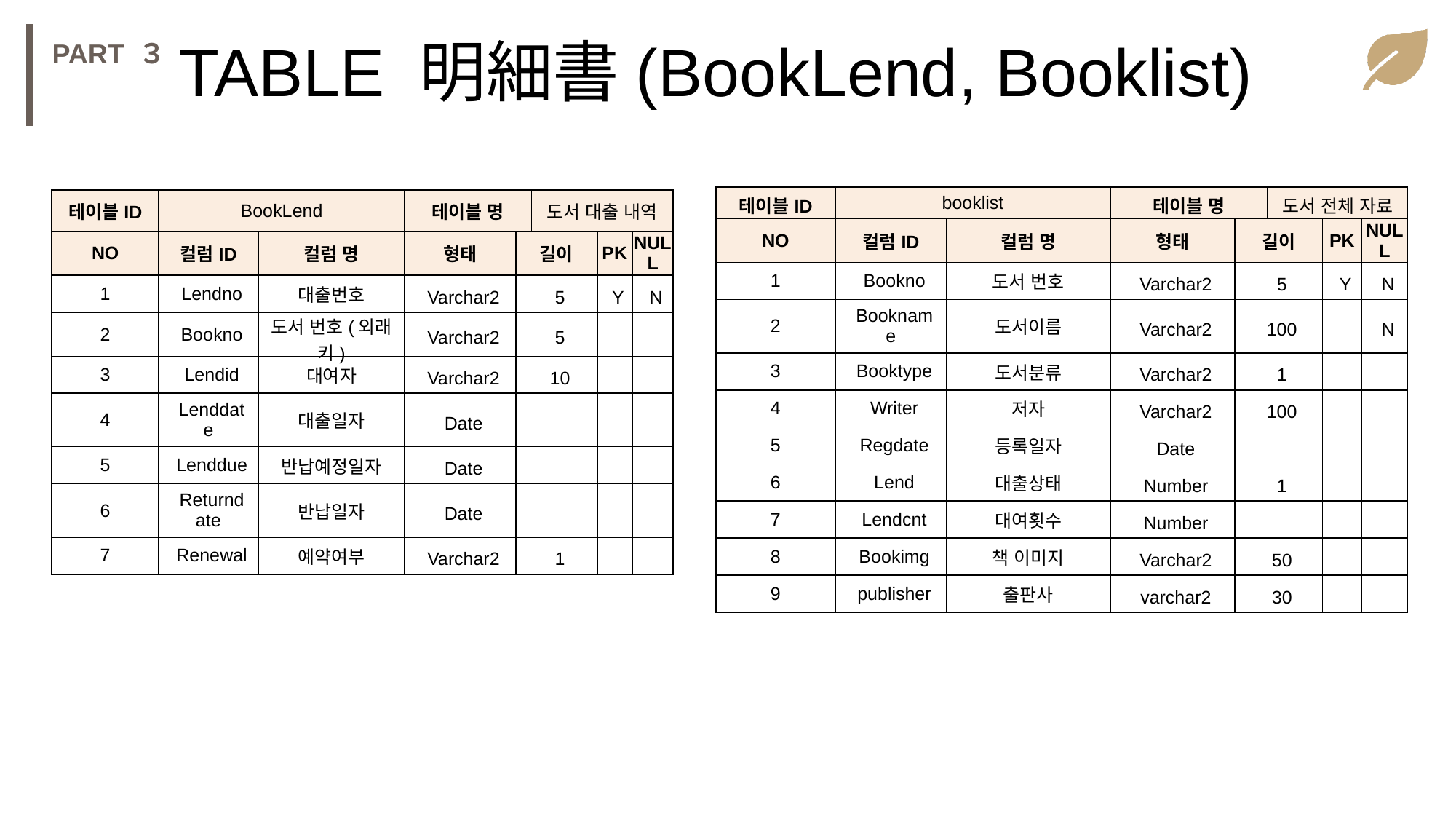

TABLE 明細書(BookLend, Booklist)
PART ３
| 테이블ID | booklist |  | 테이블 명 |  | 도서 전체 자료 |  |  |
| --- | --- | --- | --- | --- | --- | --- | --- |
| NO | 컬럼ID | 컬럼 명 | 형태 | 길이 |  | PK | NULL |
| 1 | Bookno | 도서 번호 | Varchar2 | 5 |  | Y | N |
| 2 | Bookname | 도서이름 | Varchar2 | 100 |  |  | N |
| 3 | Booktype | 도서분류 | Varchar2 | 1 |  |  |  |
| 4 | Writer | 저자 | Varchar2 | 100 |  |  |  |
| 5 | Regdate | 등록일자 | Date |  |  |  |  |
| 6 | Lend | 대출상태 | Number | 1 |  |  |  |
| 7 | Lendcnt | 대여횟수 | Number |  |  |  |  |
| 8 | Bookimg | 책 이미지 | Varchar2 | 50 |  |  |  |
| 9 | publisher | 출판사 | varchar2 | 30 |  |  |  |
| 테이블ID | BookLend |  | 테이블 명 |  | 도서 대출 내역 |  |  |
| --- | --- | --- | --- | --- | --- | --- | --- |
| NO | 컬럼ID | 컬럼 명 | 형태 | 길이 |  | PK | NULL |
| 1 | Lendno | 대출번호 | Varchar2 | 5 |  | Y | N |
| 2 | Bookno | 도서 번호(외래키) | Varchar2 | 5 |  |  |  |
| 3 | Lendid | 대여자 | Varchar2 | 10 |  |  |  |
| 4 | Lenddate | 대출일자 | Date |  |  |  |  |
| 5 | Lenddue | 반납예정일자 | Date |  |  |  |  |
| 6 | Returndate | 반납일자 | Date |  |  |  |  |
| 7 | Renewal | 예약여부 | Varchar2 | 1 |  |  |  |